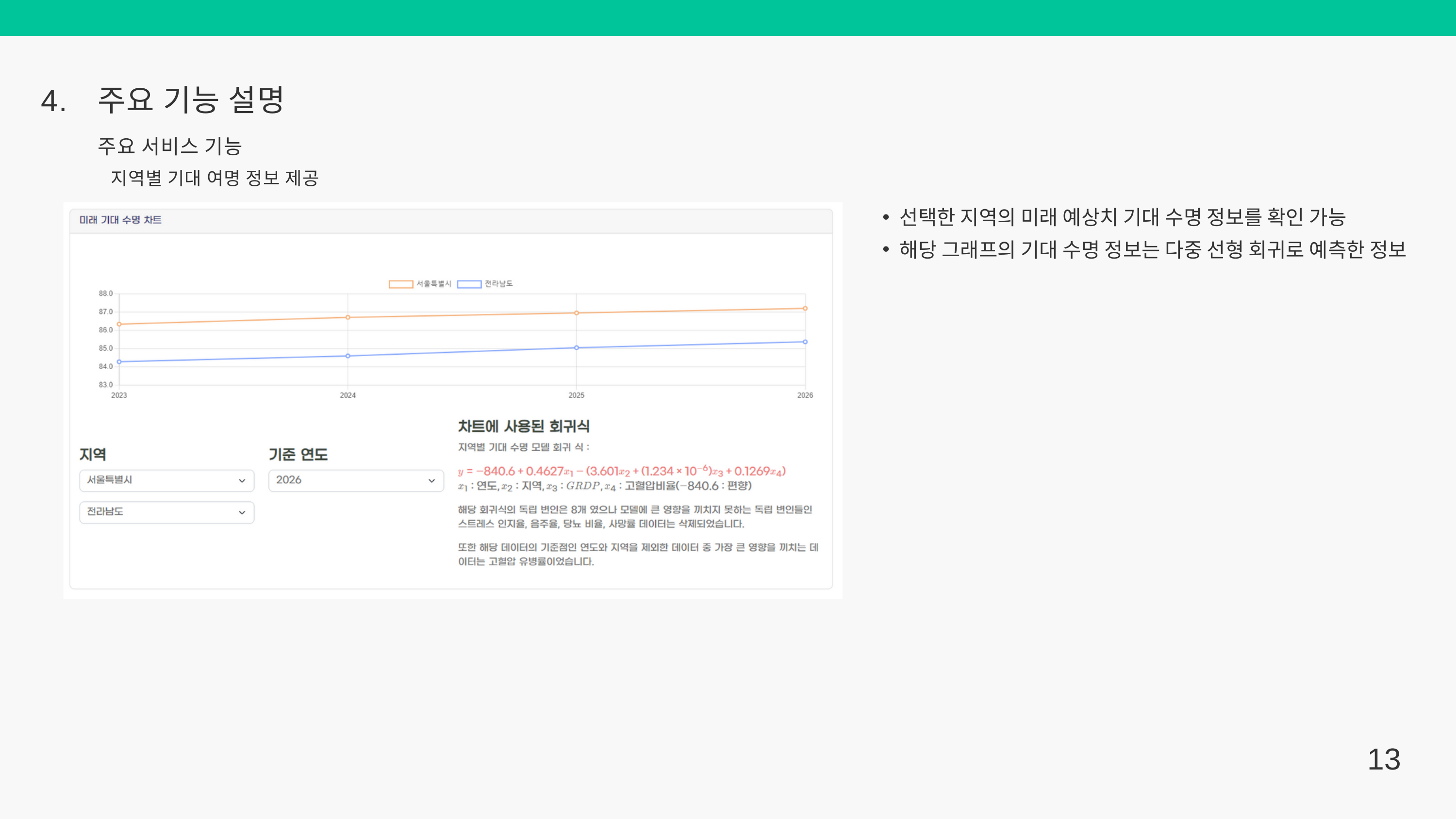

4.
주요 기능 설명
주요 서비스 기능
지역별 기대 여명 정보 제공
선택한 지역의 미래 예상치 기대 수명 정보를 확인 가능
해당 그래프의 기대 수명 정보는 다중 선형 회귀로 예측한 정보

13